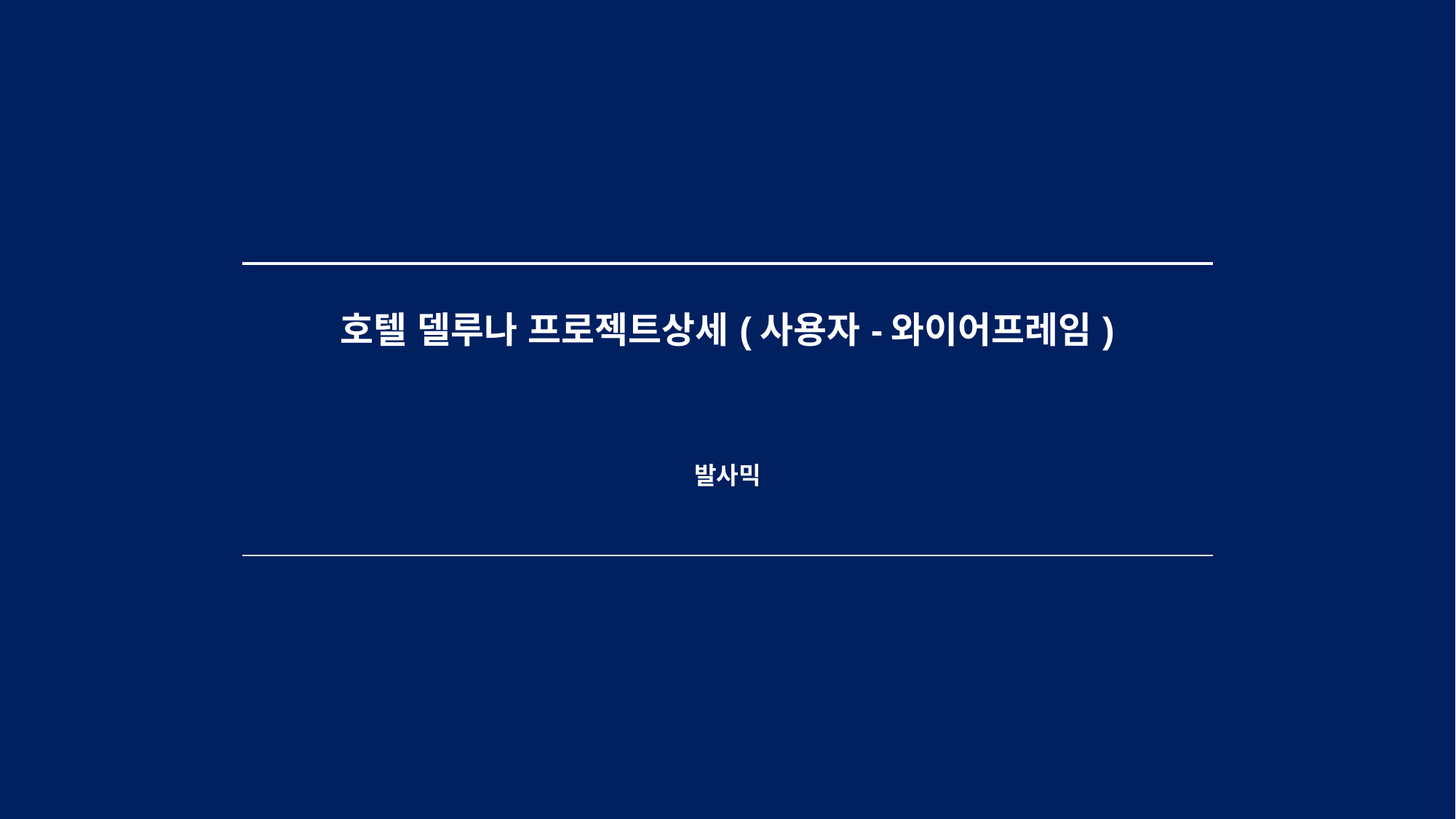

| 호텔 델루나 프로젝트상세(사용자-와이어프레임) |
| --- |
| 발사믹 |